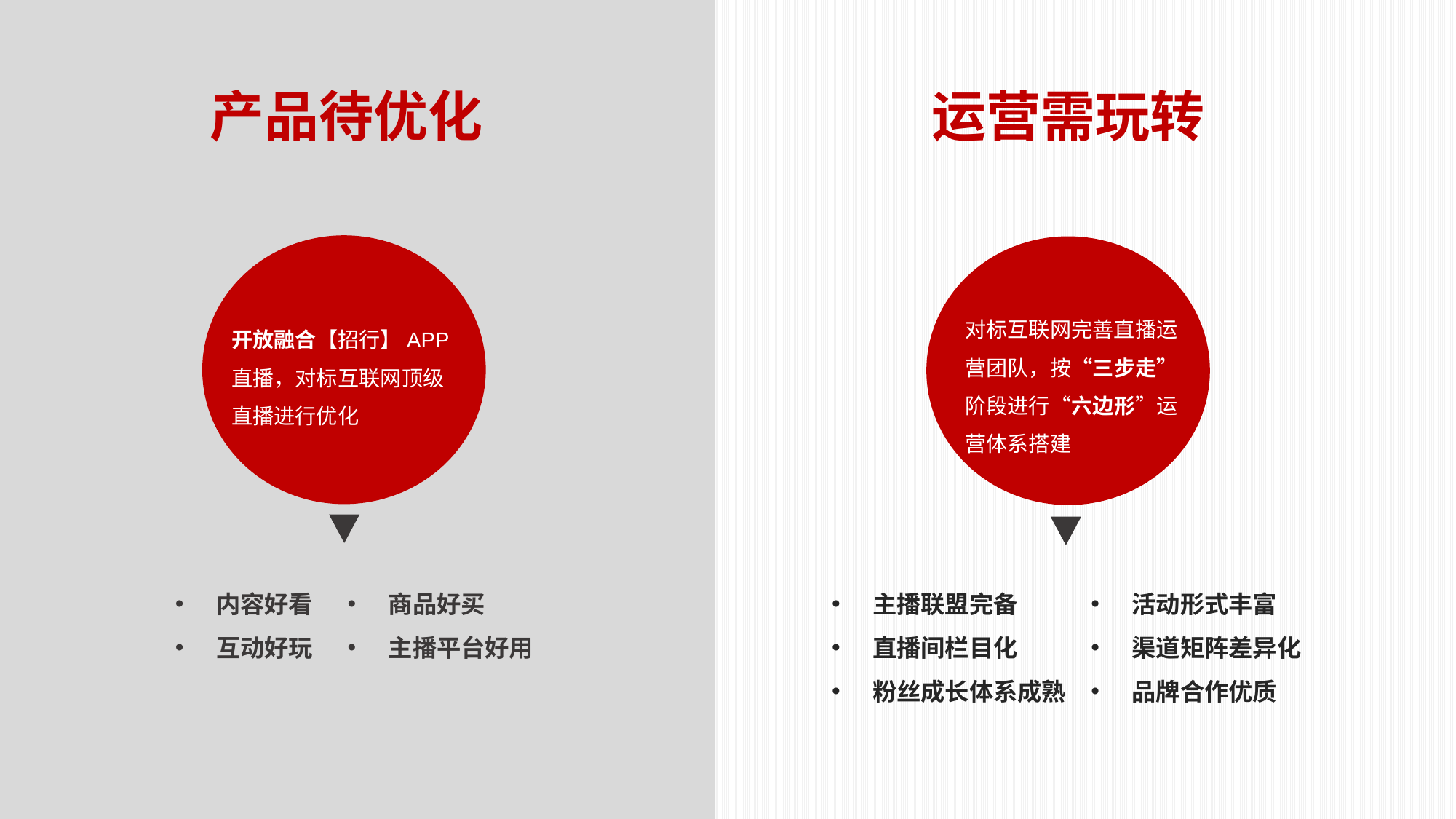

运营需玩转

对标互联网完善直播运营团队，按“三步走”阶段进行“六边形”运营体系搭建

主播联盟完备
直播间栏目化
粉丝成长体系成熟
活动形式丰富
渠道矩阵差异化
品牌合作优质
产品待优化

开放融合【招行】APP直播，对标互联网顶级直播进行优化

内容好看
互动好玩
商品好买
主播平台好用